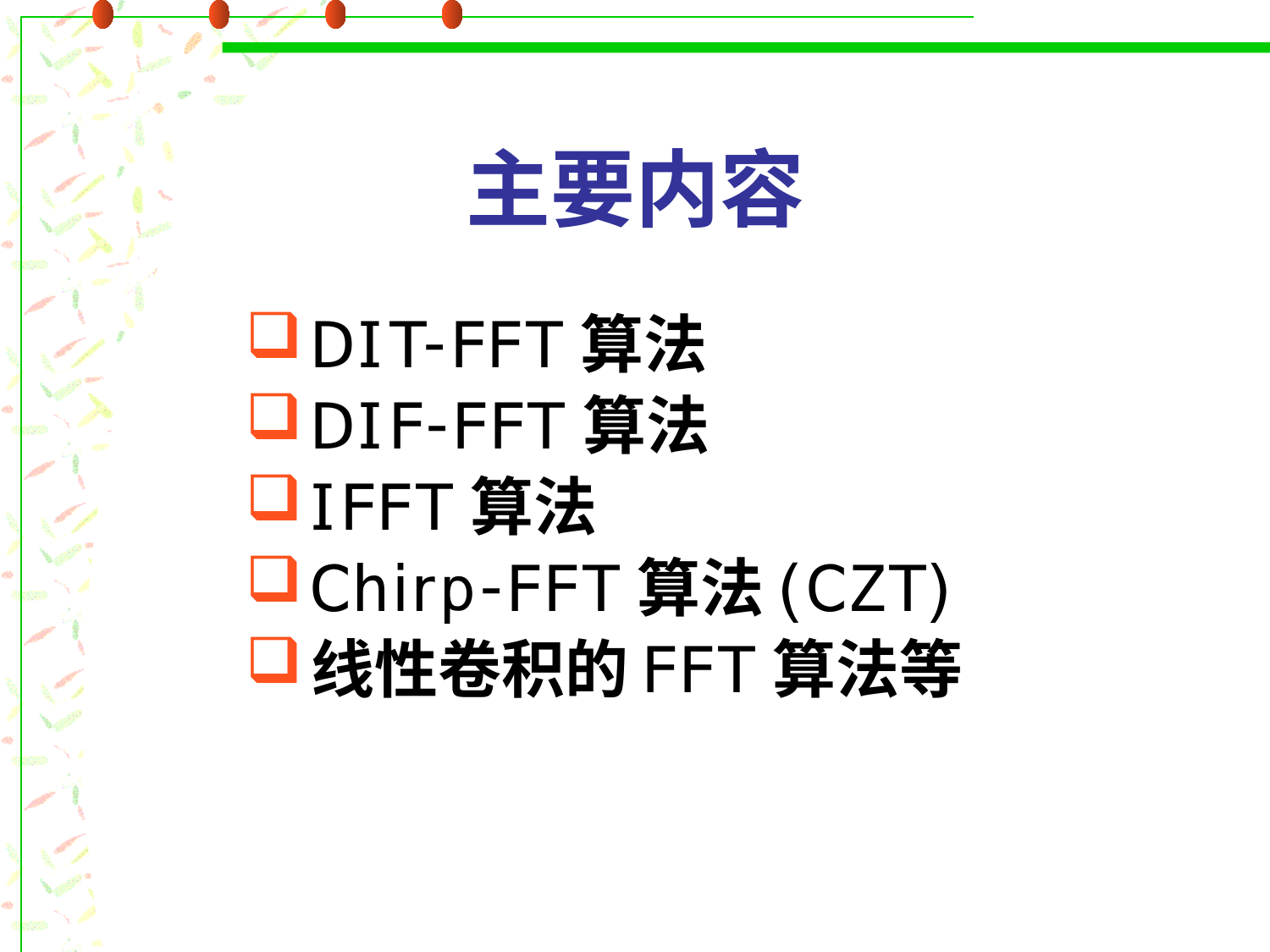

# 主要内容
DIT-FFT算法
DIF-FFT算法
IFFT算法
Chirp-FFT算法(CZT)
线性卷积的FFT算法等